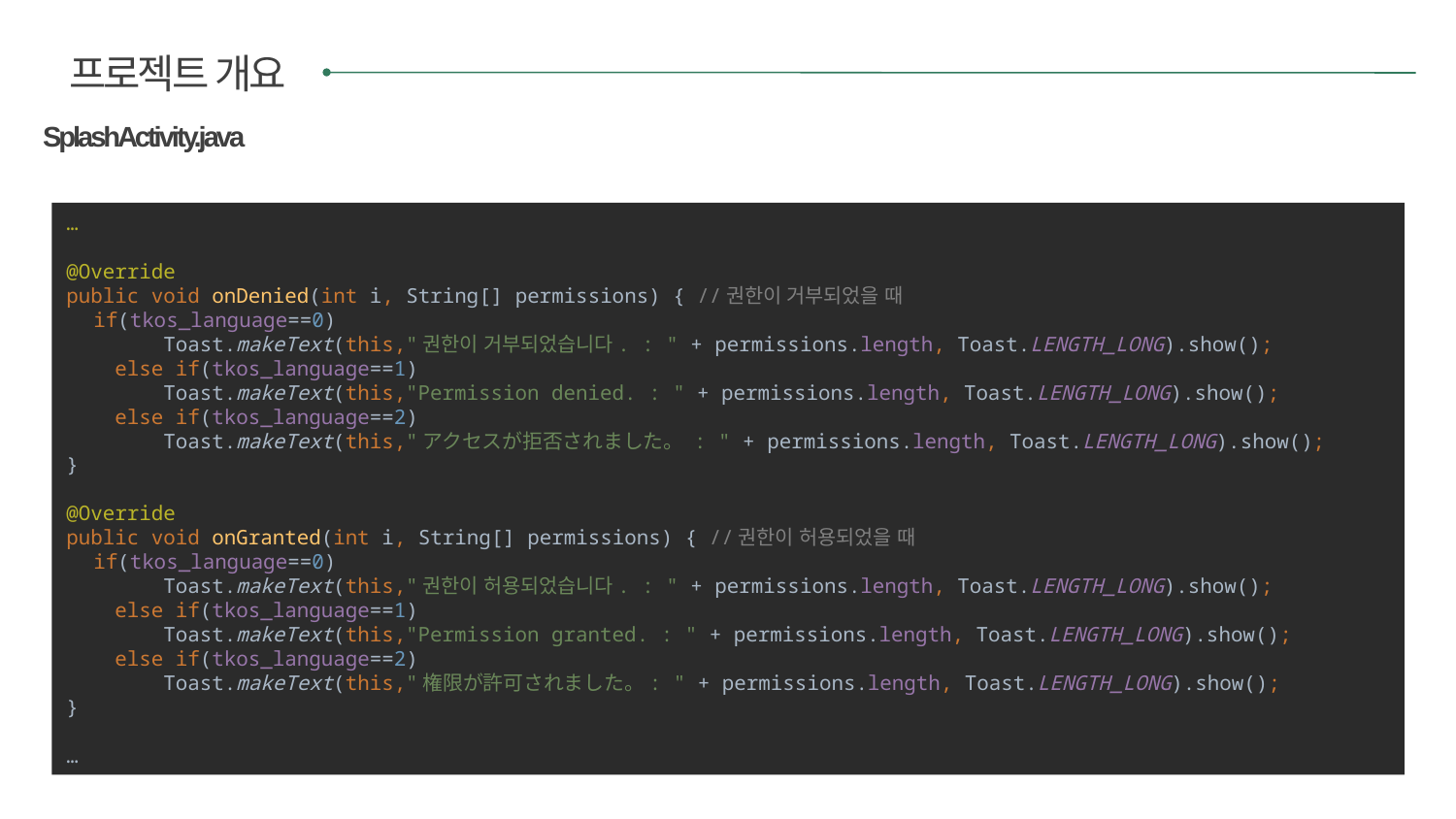

프로젝트 개요
SplashActivity.java
…

@Override
public void onDenied(int i, String[] permissions) { //권한이 거부되었을 때
    if(tkos_language==0)
        Toast.makeText(this,"권한이 거부되었습니다. : " + permissions.length, Toast.LENGTH_LONG).show();
    else if(tkos_language==1)
        Toast.makeText(this,"Permission denied. : " + permissions.length, Toast.LENGTH_LONG).show();
    else if(tkos_language==2)
        Toast.makeText(this,"アクセスが拒否されました。 : " + permissions.length, Toast.LENGTH_LONG).show();
}
@Override
public void onGranted(int i, String[] permissions) { //권한이 허용되었을 때
    if(tkos_language==0)
        Toast.makeText(this,"권한이 허용되었습니다. : " + permissions.length, Toast.LENGTH_LONG).show();
    else if(tkos_language==1)
        Toast.makeText(this,"Permission granted. : " + permissions.length, Toast.LENGTH_LONG).show();
    else if(tkos_language==2)
        Toast.makeText(this,"権限が許可されました。: " + permissions.length, Toast.LENGTH_LONG).show();
}

…